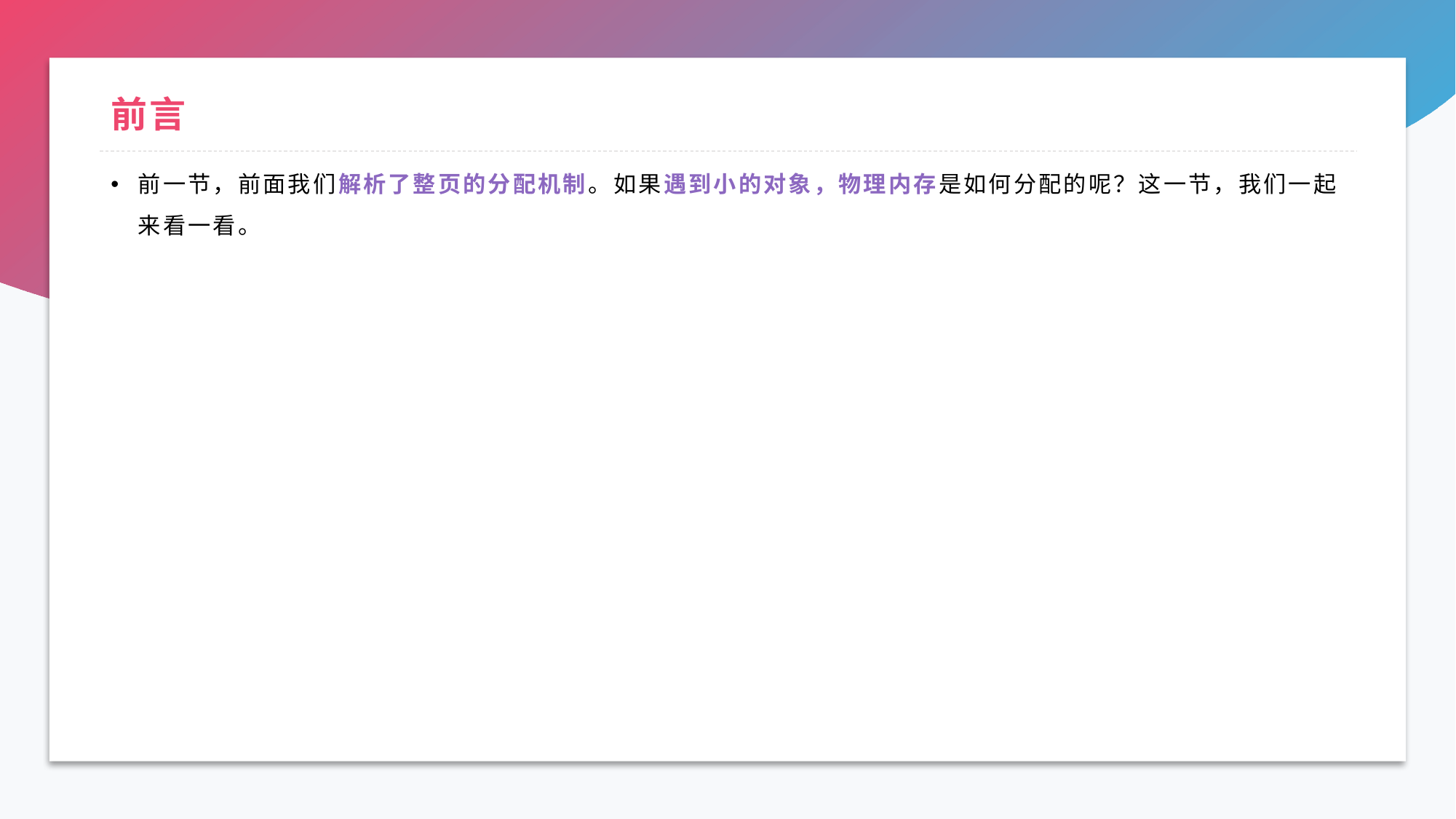

# 前言
前一节，前面我们解析了整页的分配机制。如果遇到小的对象，物理内存是如何分配的呢？这一节，我们一起来看一看。